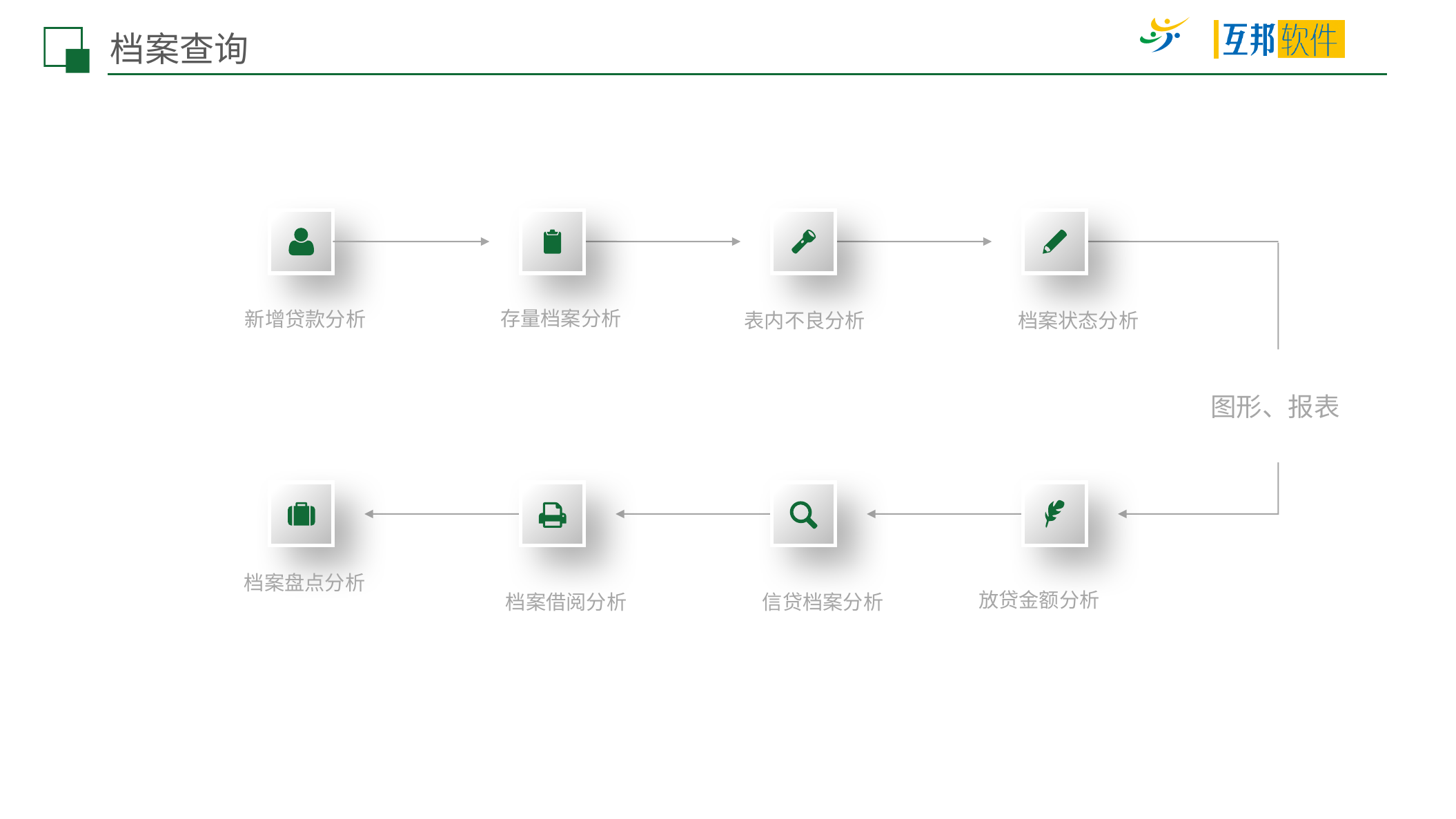

档案查询

存量档案分析
新增贷款分析
表内不良分析
档案状态分析
图形、报表

档案盘点分析
放贷金额分析
档案借阅分析
信贷档案分析